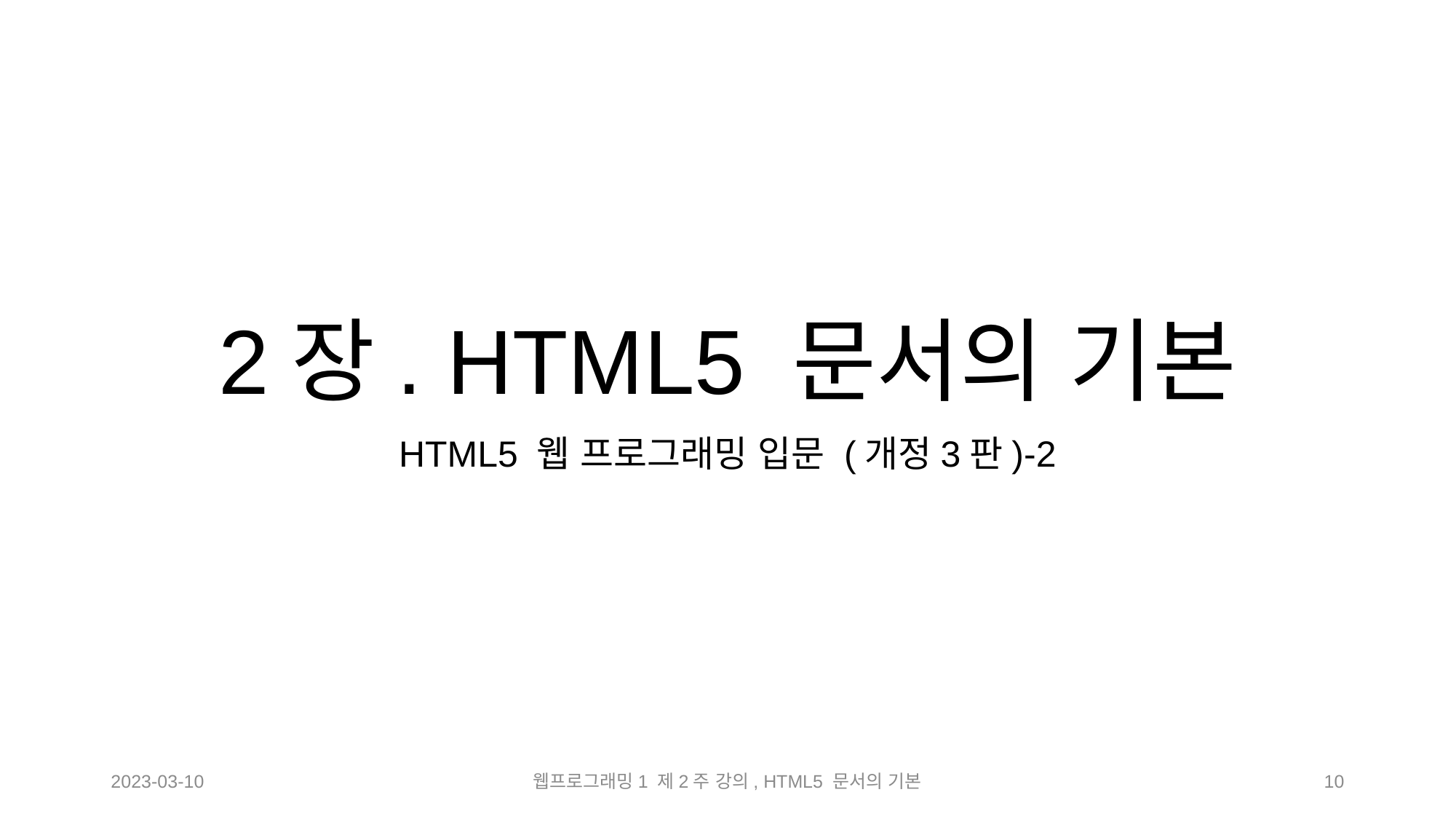

# 2장. HTML5 문서의 기본
HTML5 웹 프로그래밍 입문 (개정3판)-2
2023-03-10
웹프로그래밍1 제2주 강의, HTML5 문서의 기본
10